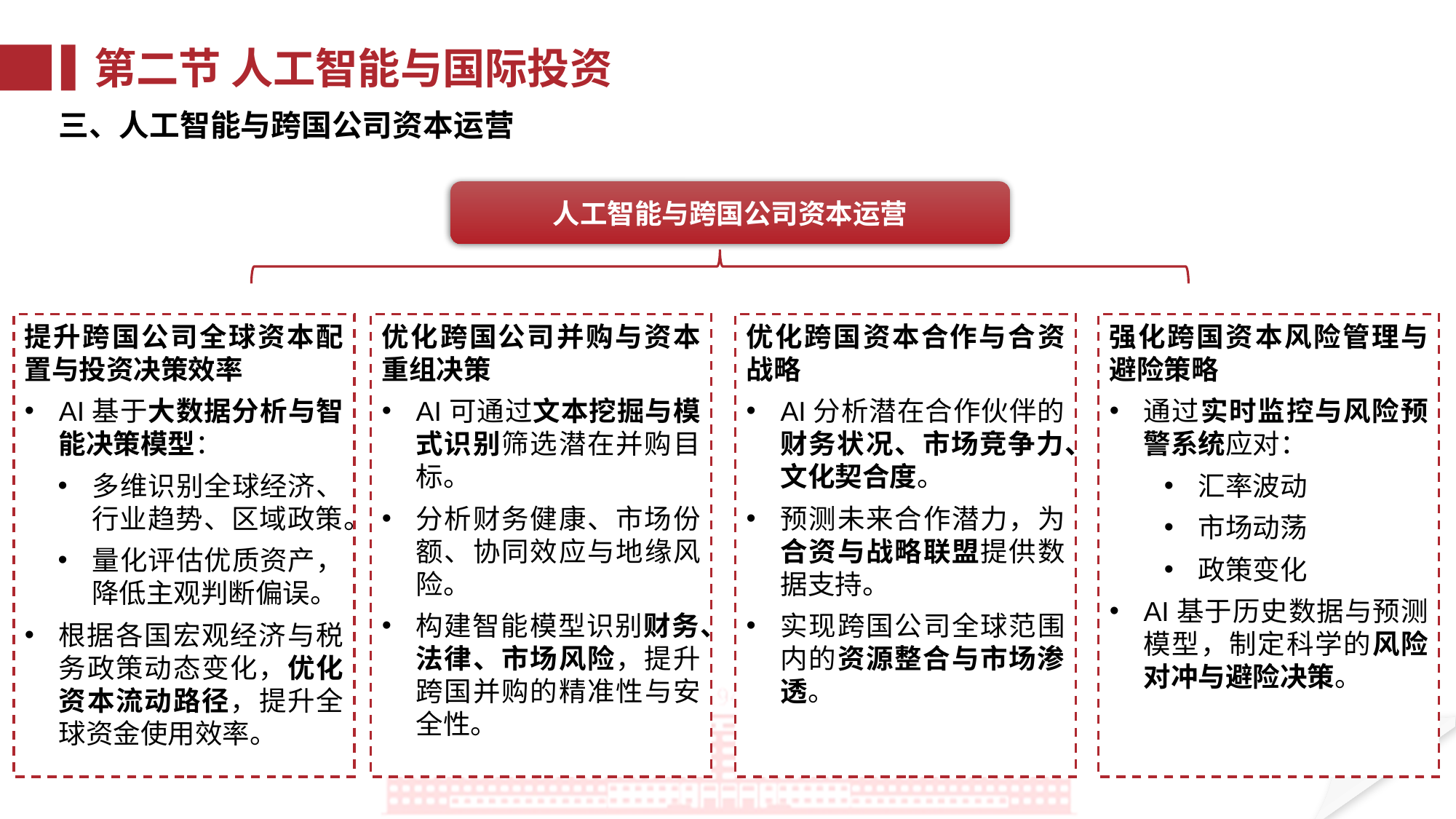

第二节 人工智能与国际投资
三、人工智能与跨国公司资本运营
人工智能与跨国公司资本运营
提升跨国公司全球资本配置与投资决策效率
AI基于大数据分析与智能决策模型：
多维识别全球经济、行业趋势、区域政策。
量化评估优质资产，降低主观判断偏误。
根据各国宏观经济与税务政策动态变化，优化资本流动路径，提升全球资金使用效率。
优化跨国公司并购与资本重组决策
AI可通过文本挖掘与模式识别筛选潜在并购目标。
分析财务健康、市场份额、协同效应与地缘风险。
构建智能模型识别财务、法律、市场风险，提升跨国并购的精准性与安全性。
优化跨国资本合作与合资战略
AI分析潜在合作伙伴的财务状况、市场竞争力、文化契合度。
预测未来合作潜力，为合资与战略联盟提供数据支持。
实现跨国公司全球范围内的资源整合与市场渗透。
强化跨国资本风险管理与避险策略
通过实时监控与风险预警系统应对：
汇率波动
市场动荡
政策变化
AI基于历史数据与预测模型，制定科学的风险对冲与避险决策。